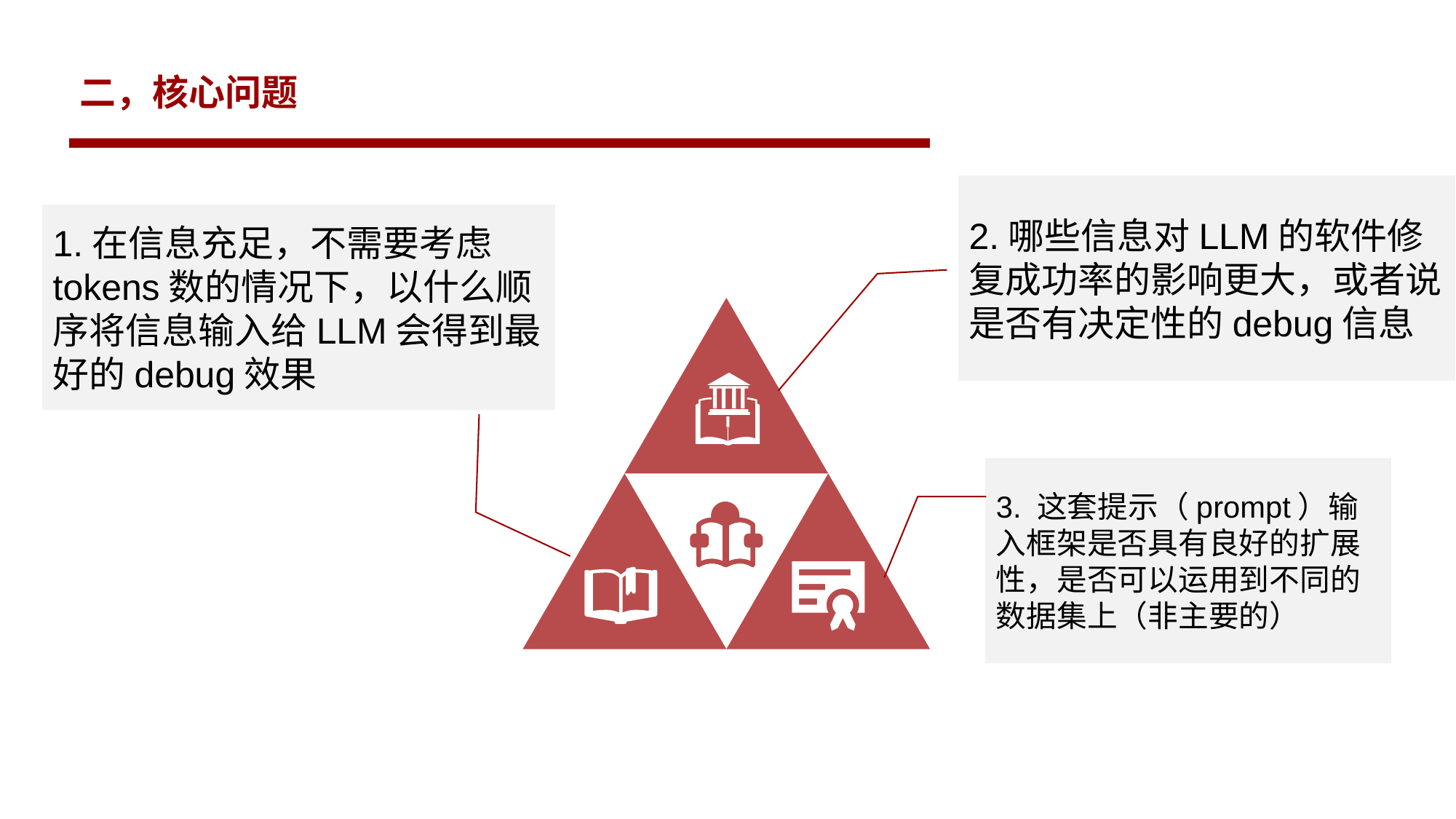

二，核心问题
2.哪些信息对LLM的软件修复成功率的影响更大，或者说是否有决定性的debug信息
1.在信息充足，不需要考虑tokens数的情况下，以什么顺序将信息输入给LLM会得到最好的debug效果

3. 这套提示（prompt）输入框架是否具有良好的扩展性，是否可以运用到不同的数据集上（非主要的）